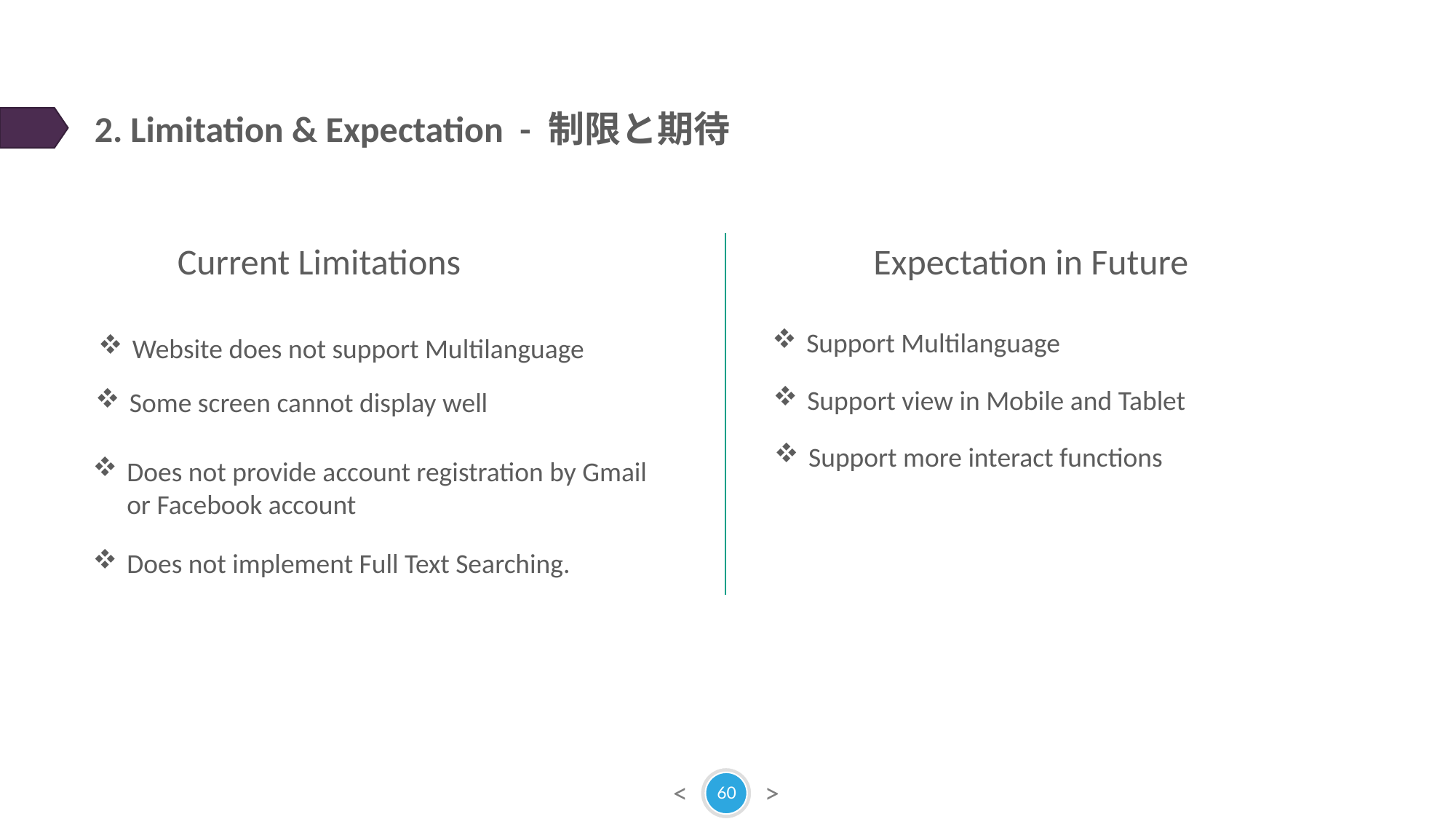

2. Limitation & Expectation  - 制限と期待
Current Limitations
Expectation in Future
Support Multilanguage
Website does not support Multilanguage
Support view in Mobile and Tablet
Some screen cannot display well
Support more interact functions
Does not provide account registration by Gmail or Facebook account
Does not implement Full Text Searching.
60